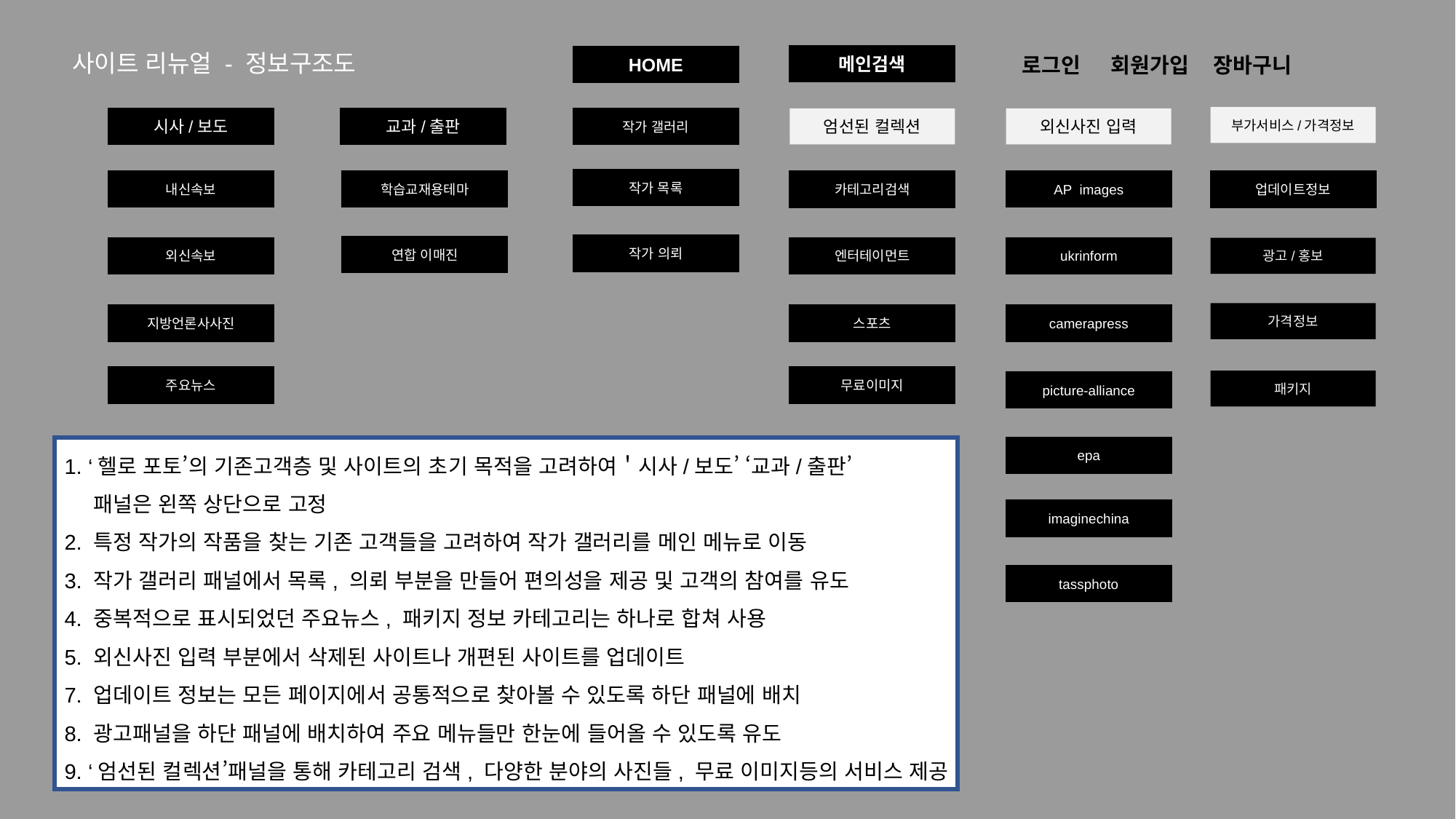

사이트 리뉴얼 - 정보구조도
메인검색
HOME
로그인     회원가입    장바구니
부가서비스/가격정보
시사/보도
교과/출판
작가 갤러리
엄선된 컬렉션
외신사진 입력
작가 목록
내신속보
학습교재용테마
AP  images
카테고리검색
업데이트정보
작가 의뢰
연합 이매진
ukrinform
광고/홍보
외신속보
엔터테이먼트
가격정보
camerapress
지방언론사사진
스포츠
무료이미지
주요뉴스
패키지
picture-alliance
1. ‘헬로 포토’의 기존고객층 및 사이트의 초기 목적을 고려하여＇시사/보도’ ‘교과/출판’
    패널은 왼쪽 상단으로 고정
2. 특정 작가의 작품을 찾는 기존 고객들을 고려하여 작가 갤러리를 메인 메뉴로 이동
3. 작가 갤러리 패널에서 목록, 의뢰 부분을 만들어 편의성을 제공 및 고객의 참여를 유도
4. 중복적으로 표시되었던 주요뉴스, 패키지 정보 카테고리는 하나로 합쳐 사용
5. 외신사진 입력 부분에서 삭제된 사이트나 개편된 사이트를 업데이트
7. 업데이트 정보는 모든 페이지에서 공통적으로 찾아볼 수 있도록 하단 패널에 배치
8. 광고패널을 하단 패널에 배치하여 주요 메뉴들만 한눈에 들어올 수 있도록 유도
9. ‘엄선된 컬렉션’패널을 통해 카테고리 검색, 다양한 분야의 사진들, 무료 이미지등의 서비스 제공

epa
imaginechina
tassphoto